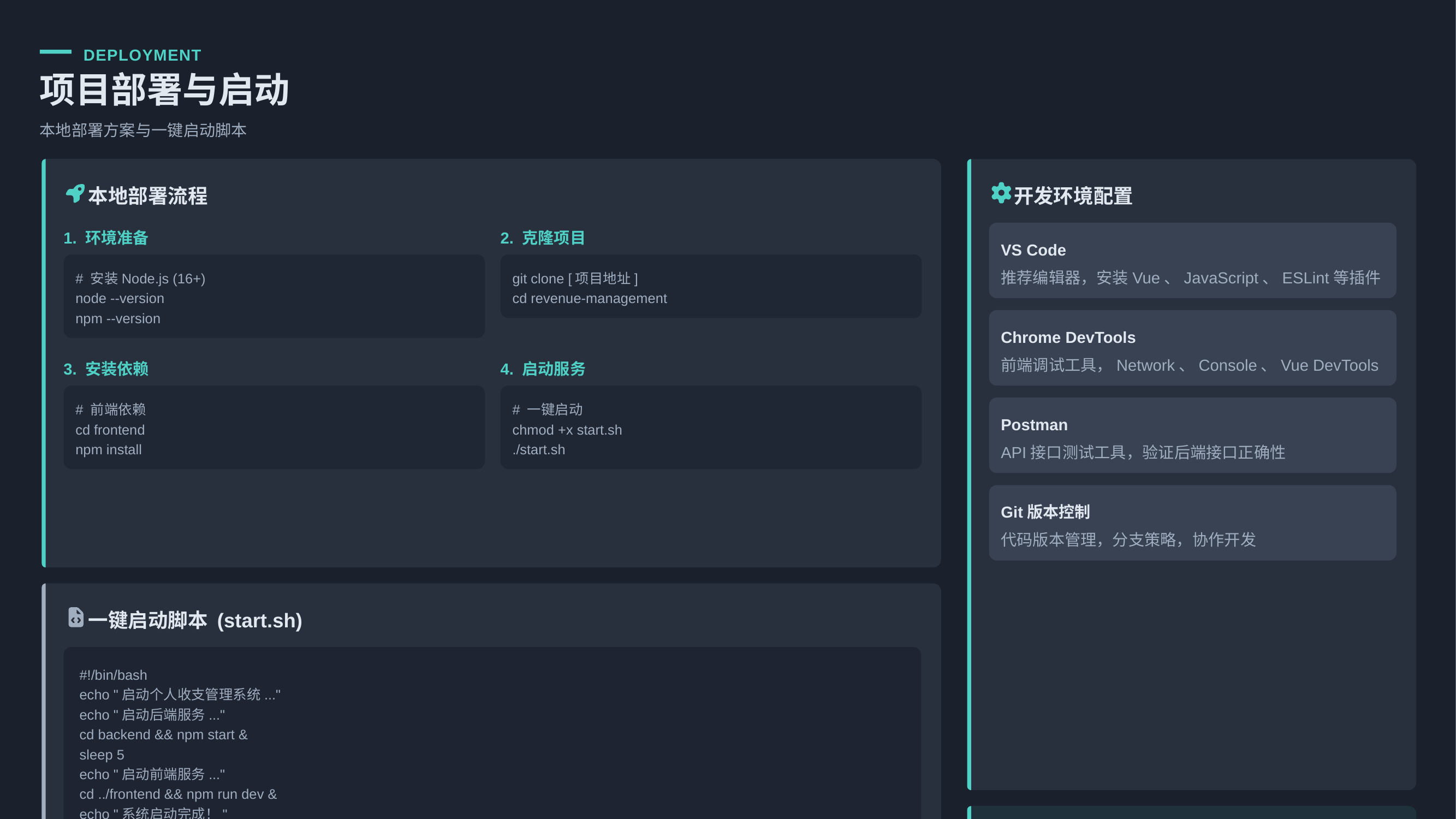

DEPLOYMENT

项目部署与启动
本地部署方案与一键启动脚本

本地部署流程
开发环境配置

1. 环境准备
2. 克隆项目

VS Code

推荐编辑器，安装Vue、JavaScript、ESLint等插件
# 安装Node.js (16+)
git clone [项目地址]
node --version
cd revenue-management
npm --version

Chrome DevTools
前端调试工具，Network、Console、Vue DevTools
3. 安装依赖
4. 启动服务

# 前端依赖
# 一键启动

Postman
cd frontend
chmod +x start.sh
npm install
./start.sh
API接口测试工具，验证后端接口正确性

Git版本控制
代码版本管理，分支策略，协作开发

一键启动脚本 (start.sh)

#!/bin/bash
echo "启动个人收支管理系统..."
echo "启动后端服务..."
cd backend && npm start &
sleep 5
echo "启动前端服务..."
cd ../frontend && npm run dev &
echo "系统启动完成！"

echo "前端: http://localhost:5173"
注意事项
echo "后端: http://localhost:3000"

确保端口3000、5173未被占用，Node.js版本16+